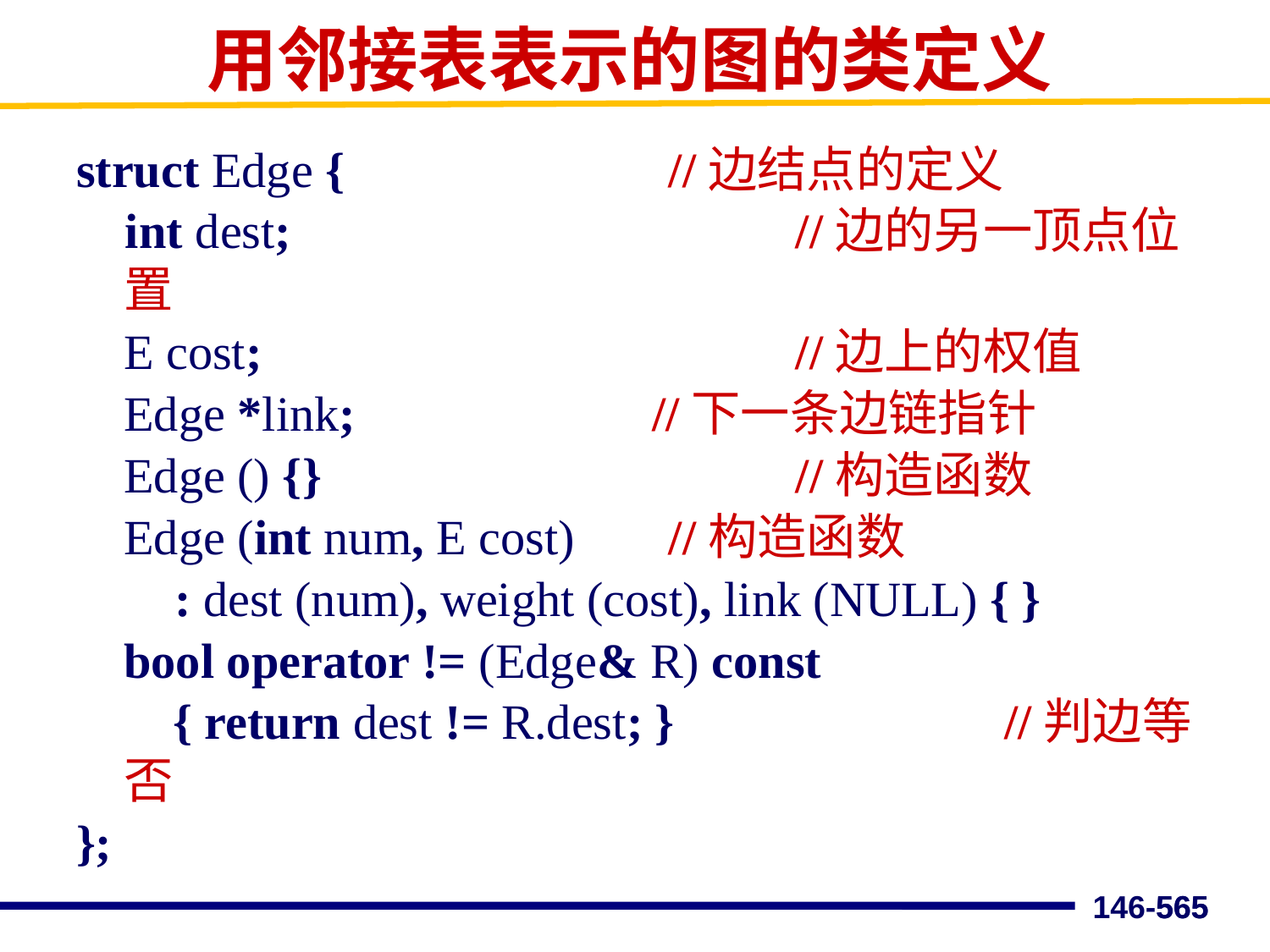

# 用邻接表表示的图的类定义
struct Edge {			   //边结点的定义
    int dest;				   //边的另一顶点位置
   	E cost;				   //边上的权值
   	Edge *link;		            //下一条边链指针
   	Edge () {}				   //构造函数
   	Edge (int num, E cost) 	   //构造函数
        : dest (num), weight (cost), link (NULL) { }
   	bool operator != (Edge& R) const
	    { return dest != R.dest; }	                    //判边等否
};
565
146-565